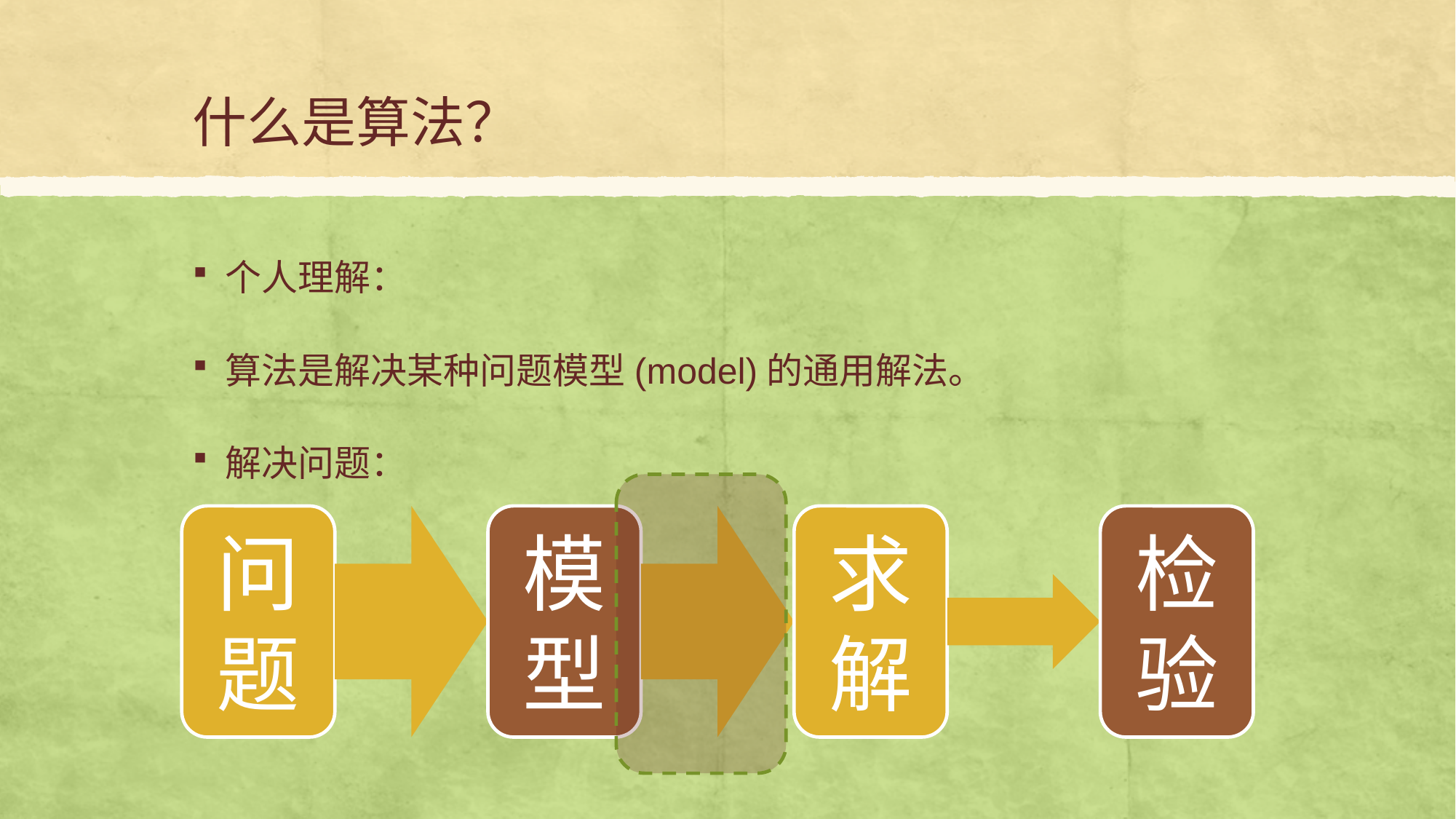

# 什么是算法？
个人理解：
算法是解决某种问题模型(model)的通用解法。
解决问题：

问题
模型
算法
求解
检验